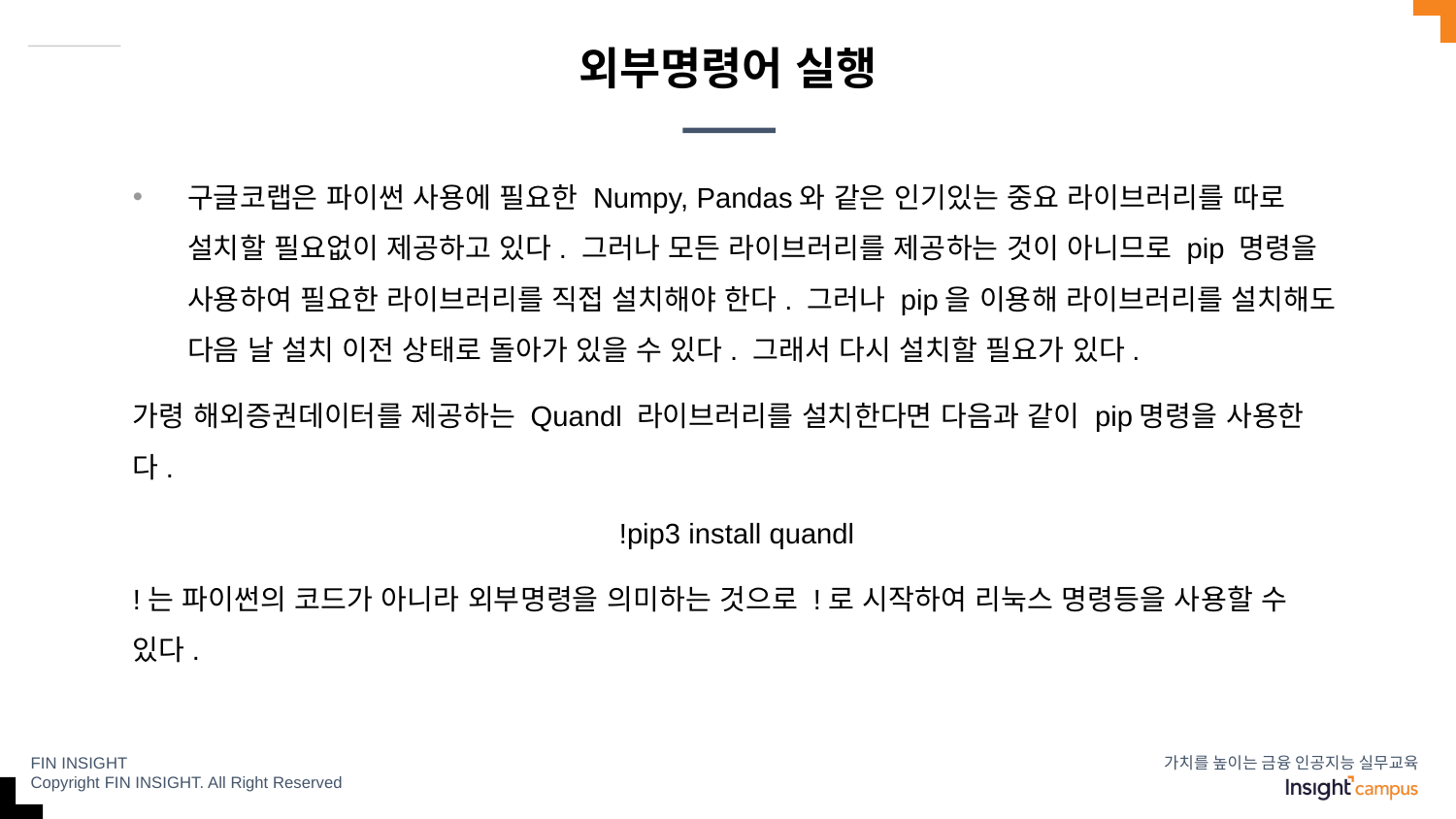

# 외부명령어 실행
구글코랩은 파이썬 사용에 필요한 Numpy, Pandas와 같은 인기있는 중요 라이브러리를 따로 설치할 필요없이 제공하고 있다. 그러나 모든 라이브러리를 제공하는 것이 아니므로 pip 명령을 사용하여 필요한 라이브러리를 직접 설치해야 한다. 그러나 pip을 이용해 라이브러리를 설치해도 다음 날 설치 이전 상태로 돌아가 있을 수 있다. 그래서 다시 설치할 필요가 있다.
가령 해외증권데이터를 제공하는 Quandl 라이브러리를 설치한다면 다음과 같이 pip명령을 사용한다.
!pip3 install quandl
!는 파이썬의 코드가 아니라 외부명령을 의미하는 것으로 !로 시작하여 리눅스 명령등을 사용할 수 있다.